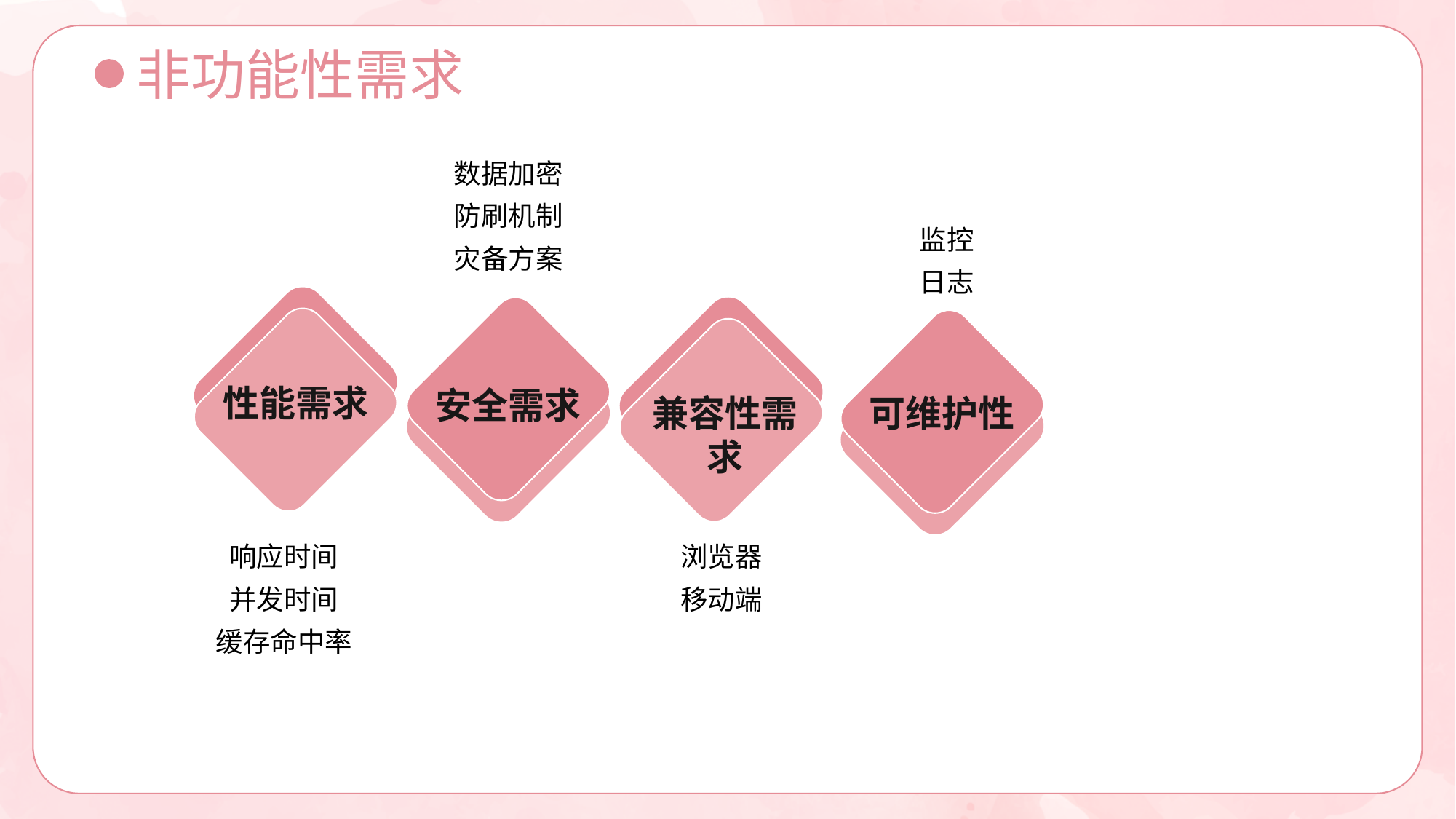

非功能性需求

数据加密
防刷机制
灾备方案
监控
日志

性能需求

安全需求

兼容性需求

可维护性
响应时间
并发时间
缓存命中率
浏览器
移动端